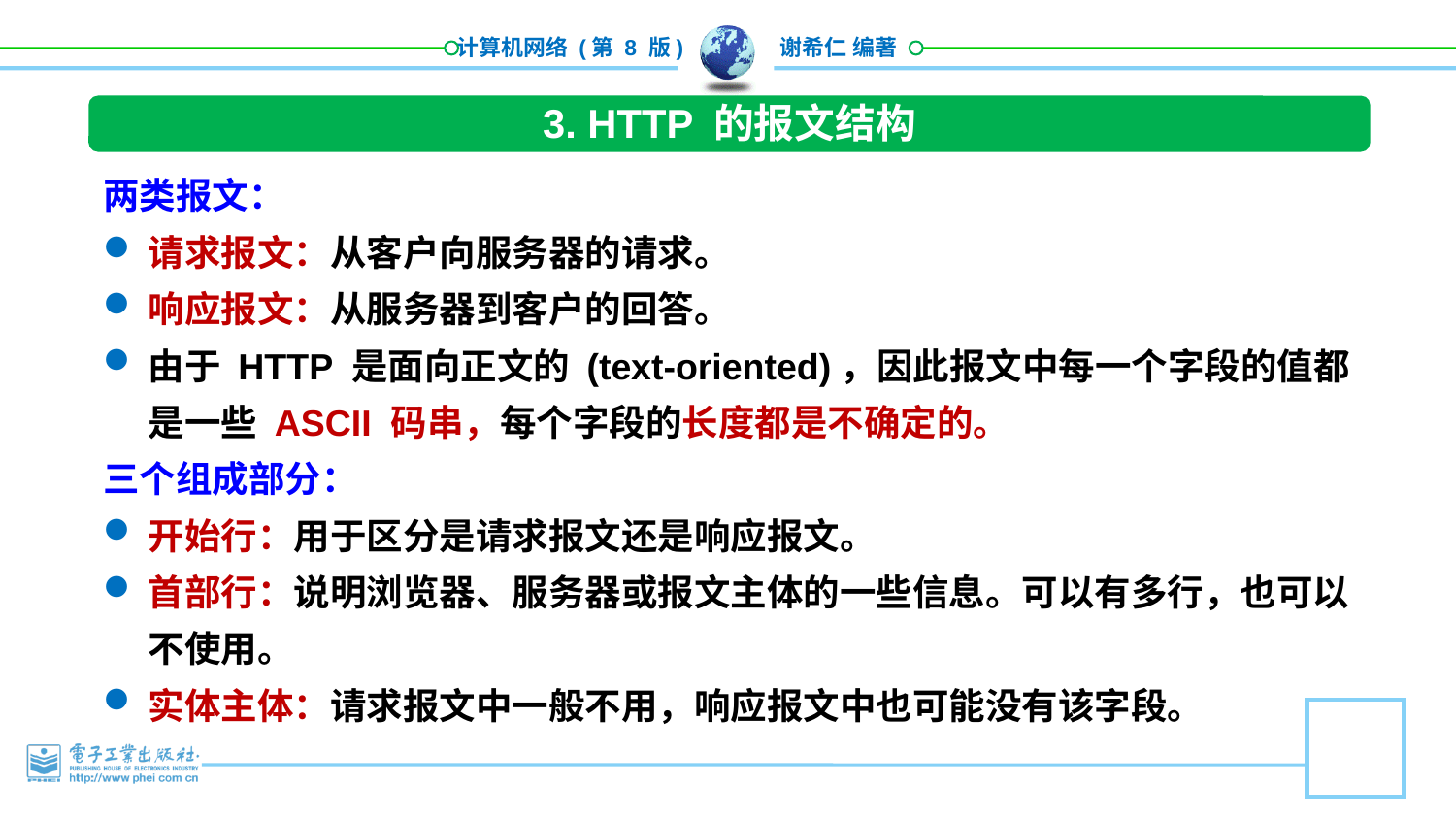

3. HTTP 的报文结构

两类报文：
请求报文：从客户向服务器的请求。
响应报文：从服务器到客户的回答。
由于 HTTP 是面向正文的 (text-oriented)，因此报文中每一个字段的值都是一些 ASCII 码串，每个字段的长度都是不确定的。
三个组成部分：
开始行：用于区分是请求报文还是响应报文。
首部行：说明浏览器、服务器或报文主体的一些信息。可以有多行，也可以不使用。
实体主体：请求报文中一般不用，响应报文中也可能没有该字段。